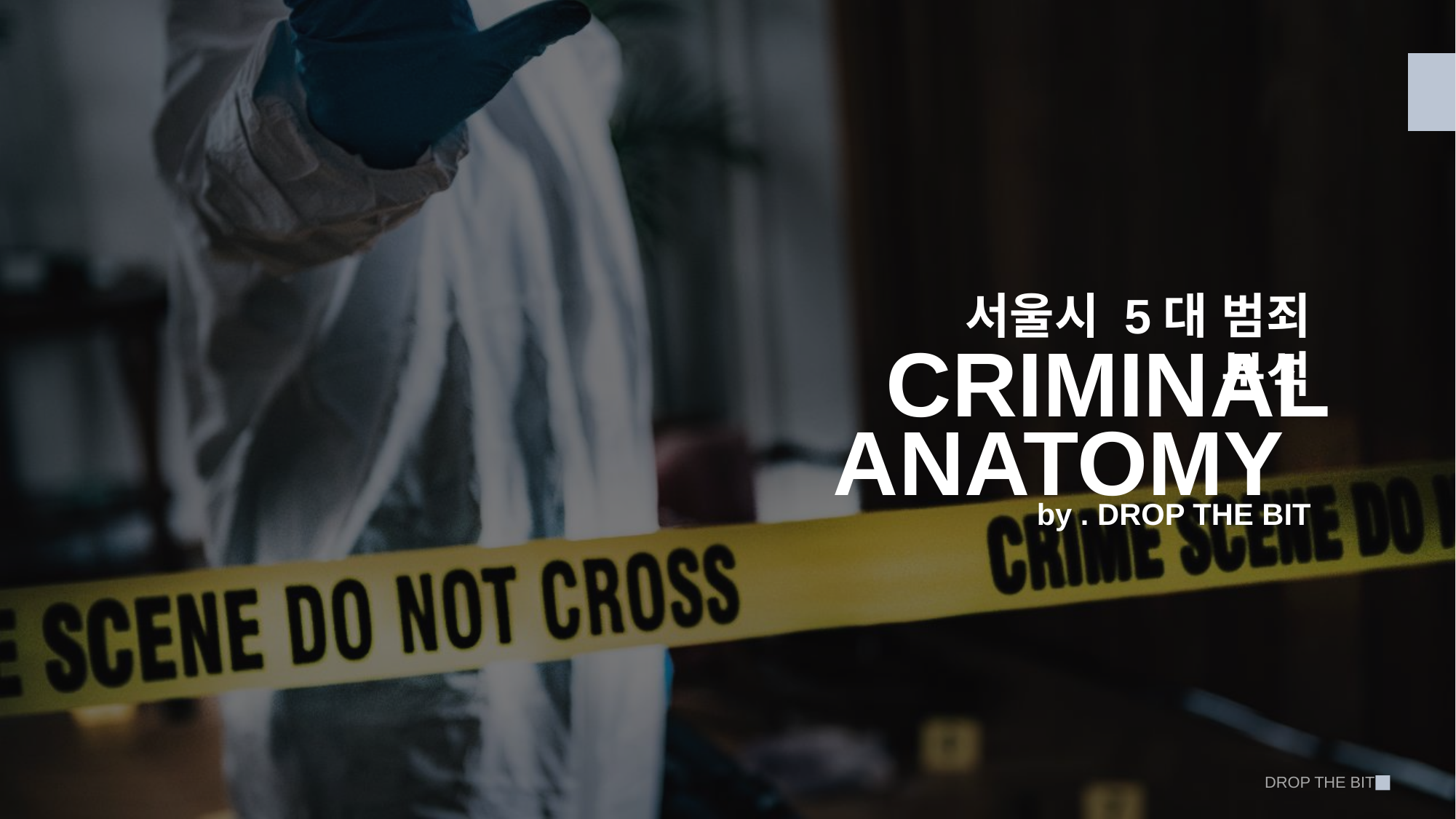

서울시 5대 범죄 분석
CRIMINAL
ANATOMY
by . DROP THE BIT
DROP THE BIT